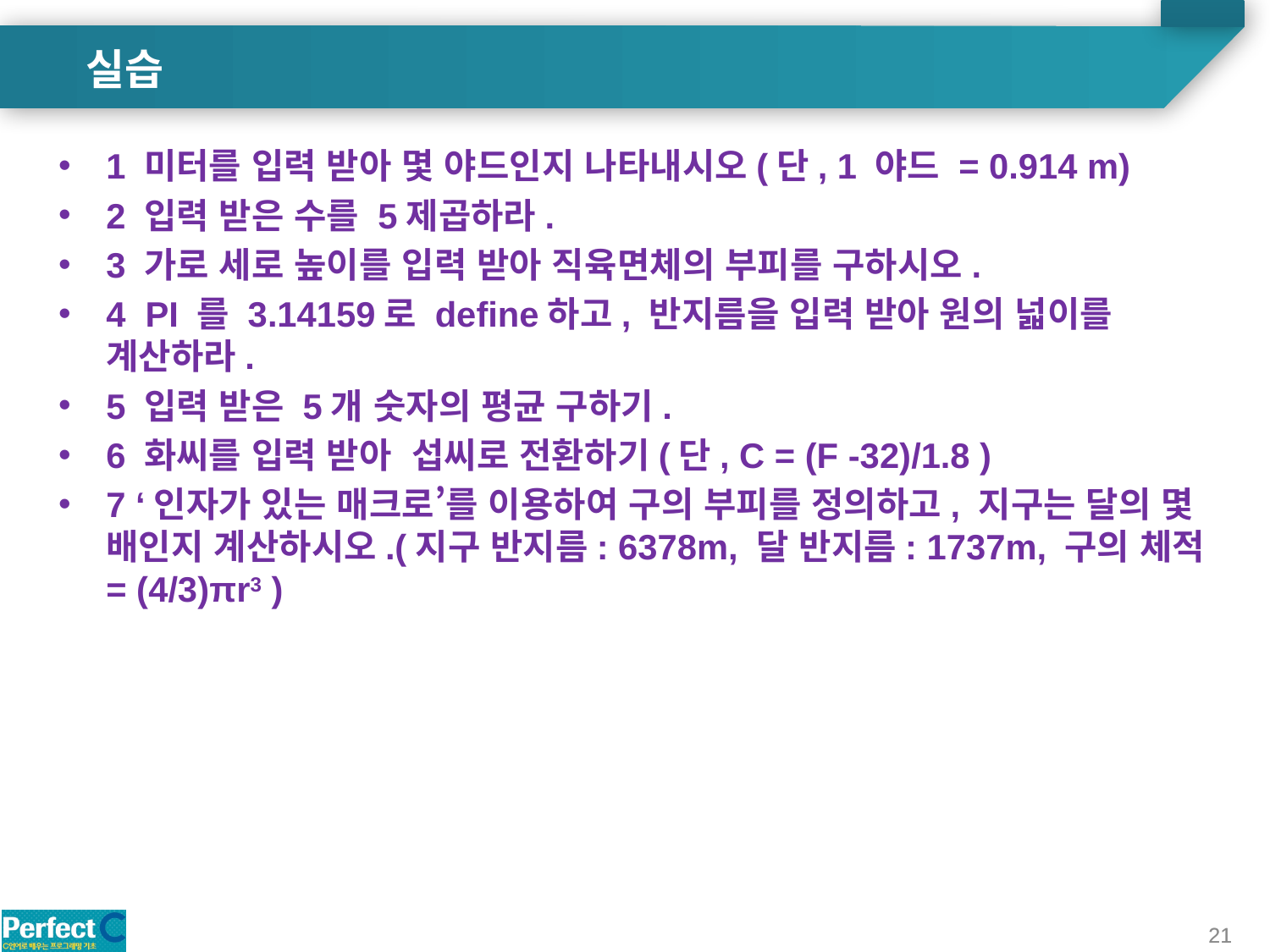

실습
1 미터를 입력 받아 몇 야드인지 나타내시오(단, 1 야드 = 0.914 m)
2 입력 받은 수를 5제곱하라.
3 가로 세로 높이를 입력 받아 직육면체의 부피를 구하시오.
4  PI 를 3.14159로 define하고, 반지름을 입력 받아 원의 넓이를 계산하라.
5 입력 받은 5개 숫자의 평균 구하기.
6 화씨를 입력 받아  섭씨로 전환하기(단, C = (F -32)/1.8 )
7 ‘인자가 있는 매크로’를 이용하여 구의 부피를 정의하고, 지구는 달의 몇 배인지 계산하시오.(지구 반지름: 6378m, 달 반지름: 1737m, 구의 체적 = (4/3)πr3 )

21